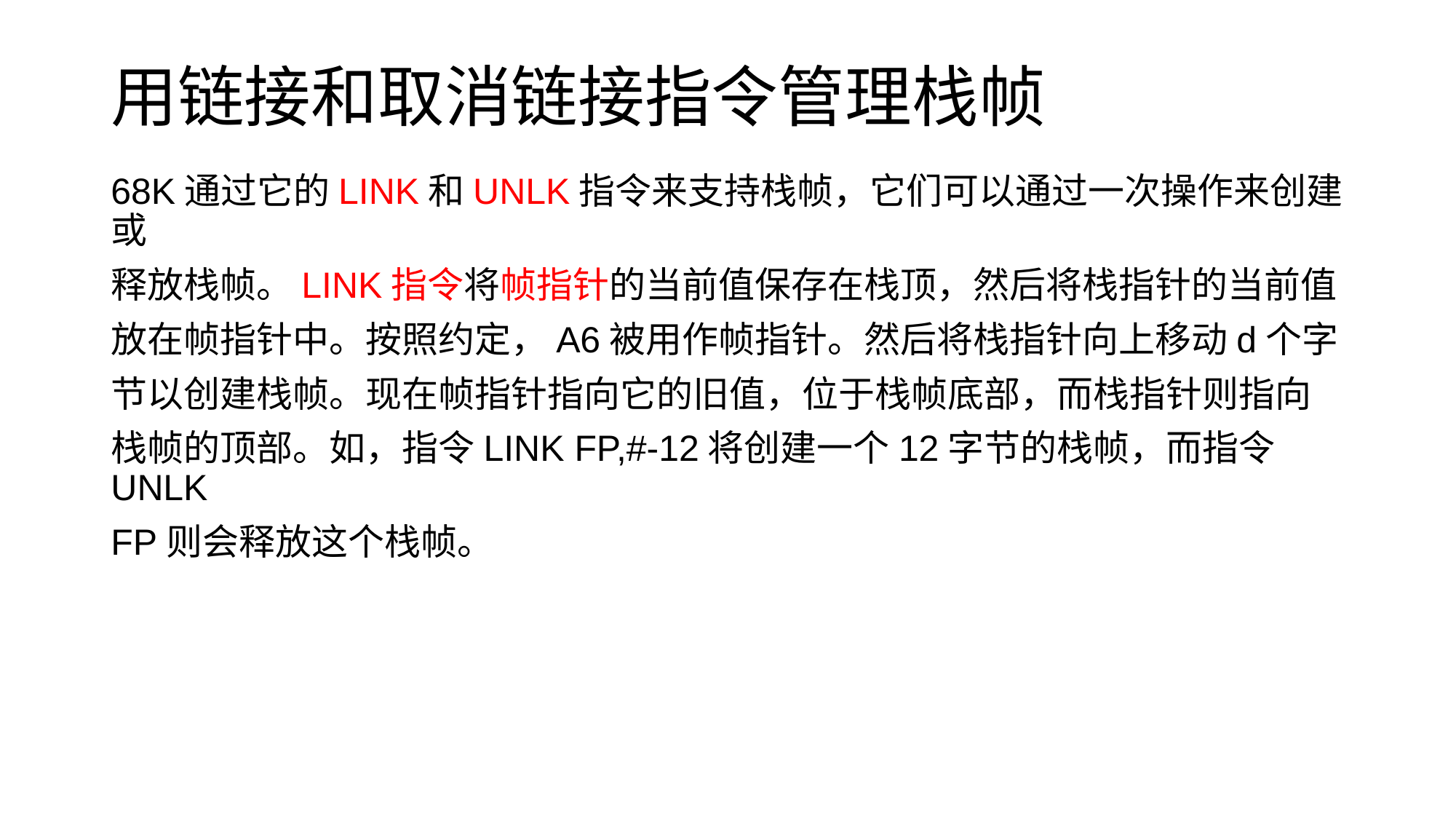

# 用链接和取消链接指令管理栈帧
68K通过它的LINK和UNLK指令来支持栈帧，它们可以通过一次操作来创建或
释放栈帧。LINK指令将帧指针的当前值保存在栈顶，然后将栈指针的当前值
放在帧指针中。按照约定，A6被用作帧指针。然后将栈指针向上移动d个字
节以创建栈帧。现在帧指针指向它的旧值，位于栈帧底部，而栈指针则指向
栈帧的顶部。如，指令LINK FP,#-12将创建一个12字节的栈帧，而指令UNLK
FP则会释放这个栈帧。